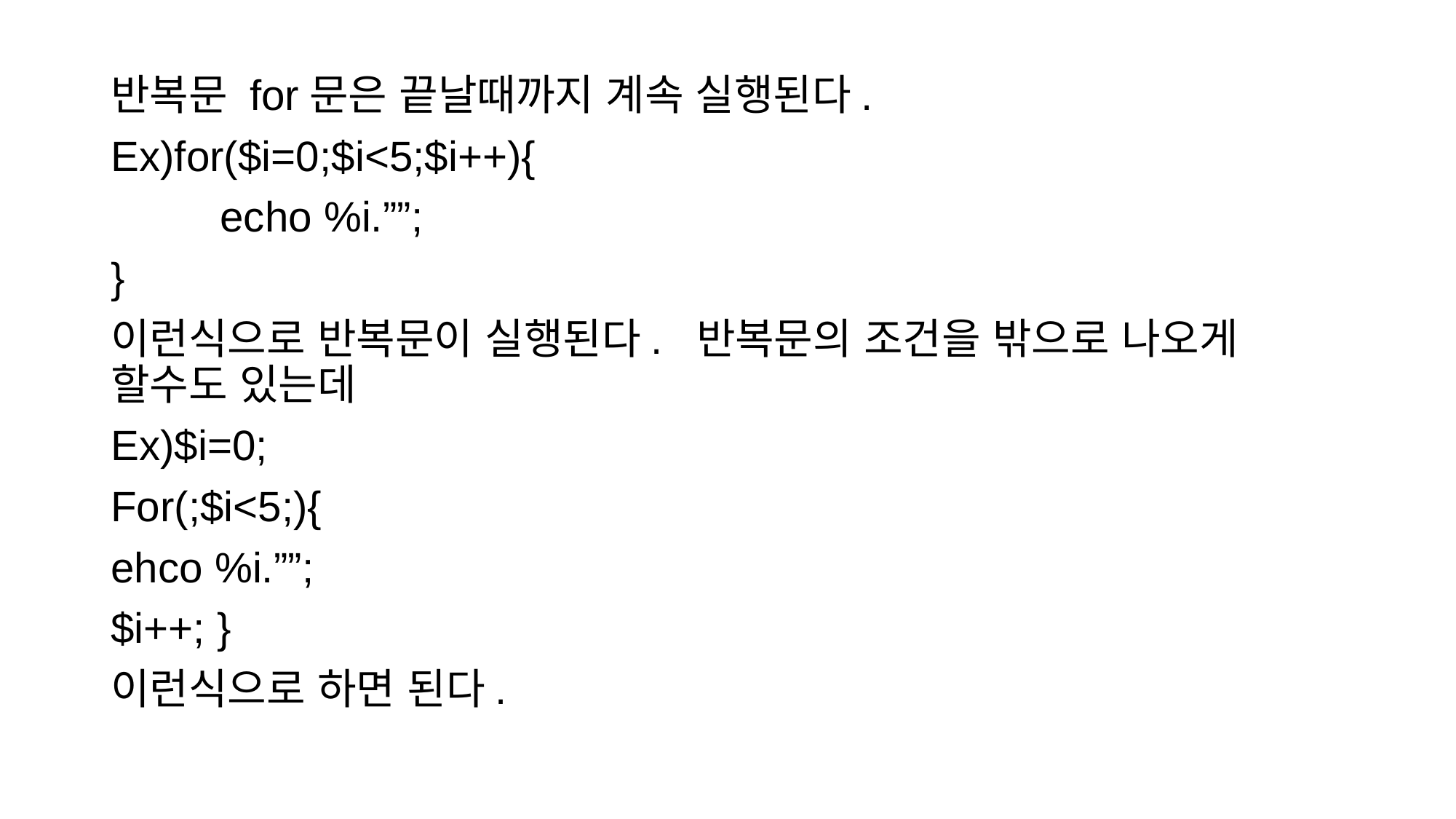

반복문 for문은 끝날때까지 계속 실행된다.
Ex)for($i=0;$i<5;$i++){
	echo %i.””;
}
이런식으로 반복문이 실행된다.  반복문의 조건을 밖으로 나오게 할수도 있는데
Ex)$i=0;
For(;$i<5;){
ehco %i.””;
$i++; }
이런식으로 하면 된다.